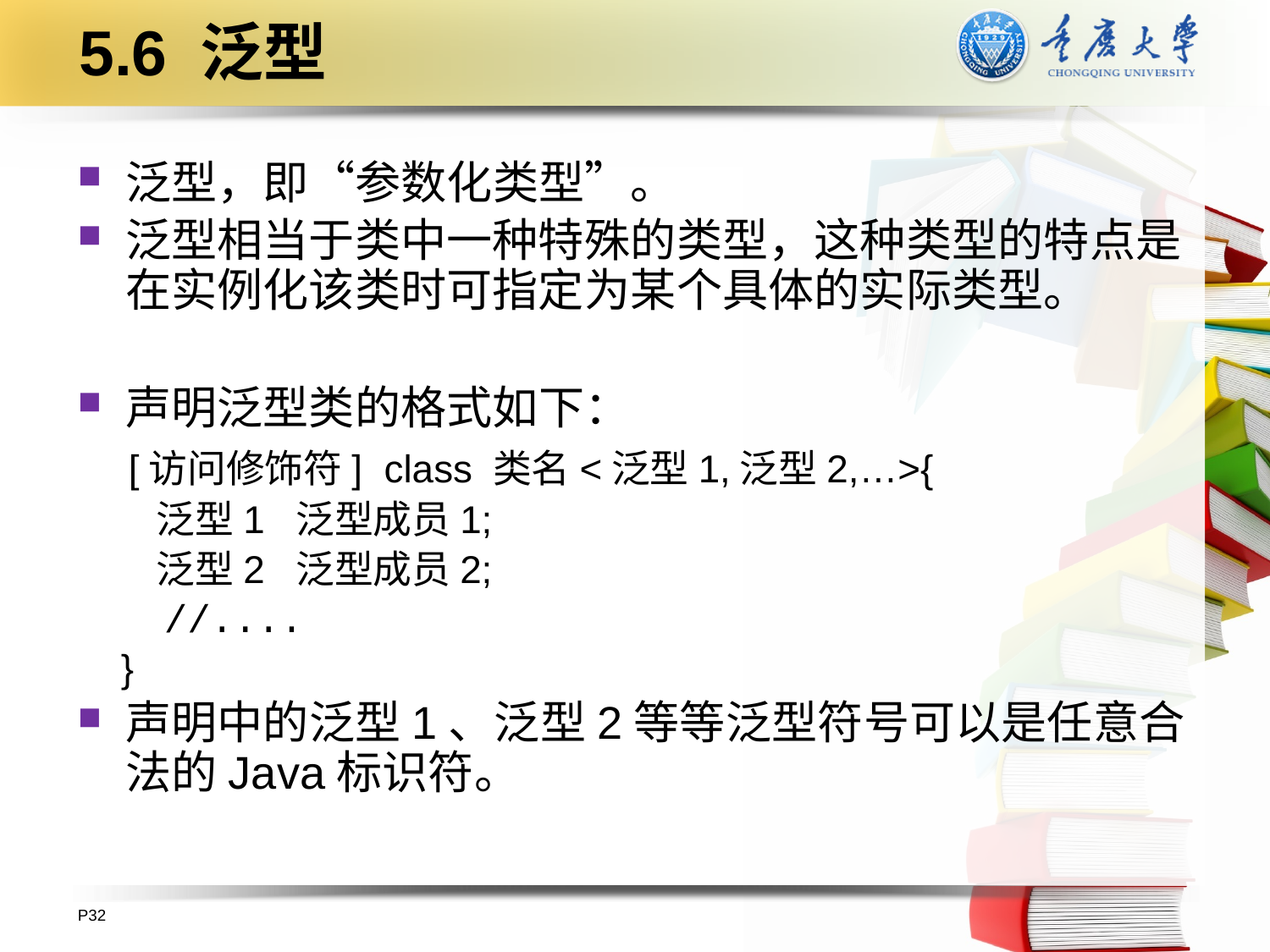

# 5.6 泛型
泛型，即“参数化类型”。
泛型相当于类中一种特殊的类型，这种类型的特点是在实例化该类时可指定为某个具体的实际类型。

声明泛型类的格式如下：
    [访问修饰符]  class 类名<泛型1,泛型2,…>{
        泛型1  泛型成员1;
        泛型2  泛型成员2;
        //....
    }
声明中的泛型1、泛型2等等泛型符号可以是任意合法的Java标识符。

P32